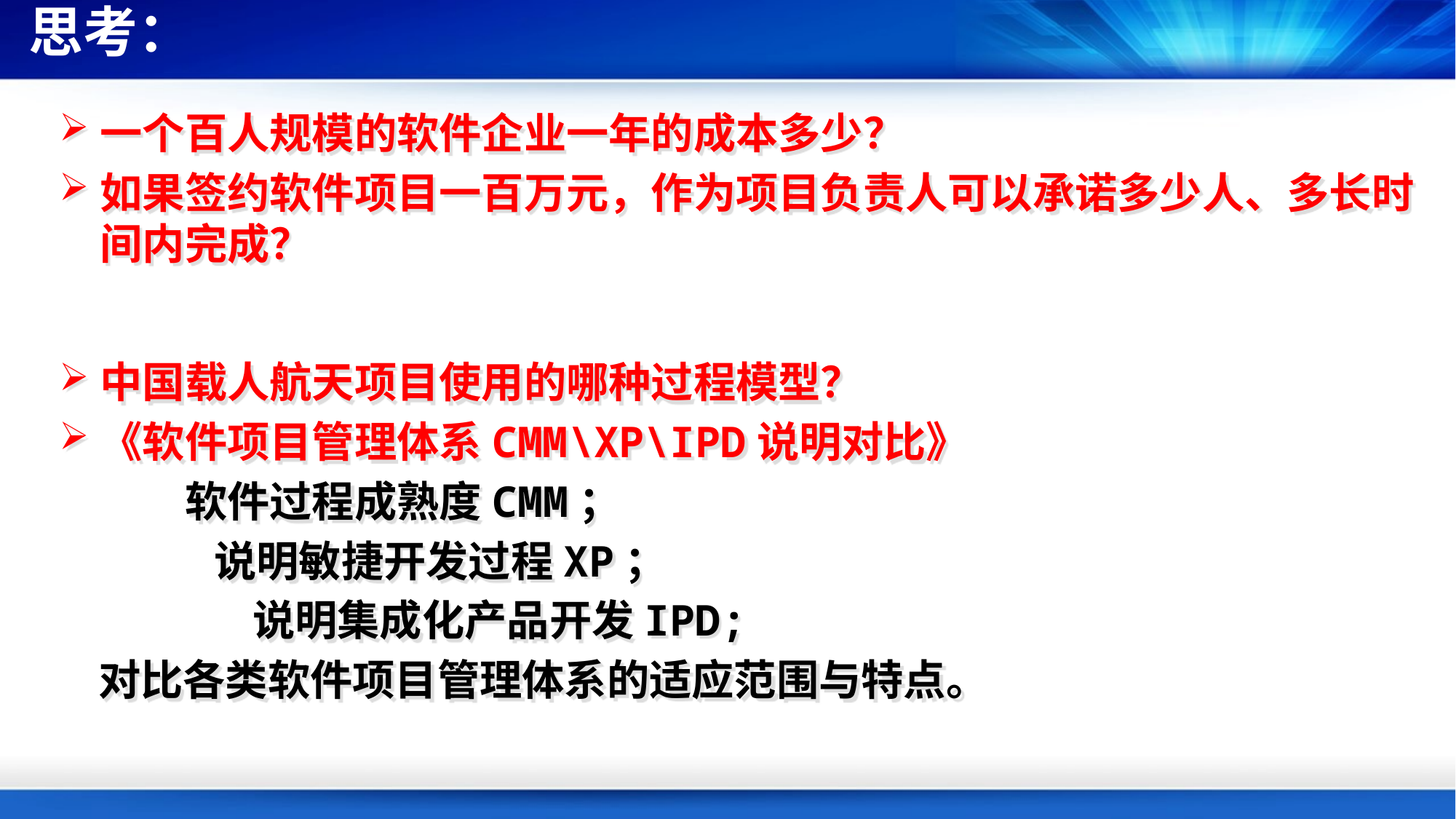

思考：
一个百人规模的软件企业一年的成本多少？
如果签约软件项目一百万元，作为项目负责人可以承诺多少人、多长时间内完成？

中国载人航天项目使用的哪种过程模型？
《软件项目管理体系CMM\XP\IPD说明对比》
            软件过程成熟度CMM；
               说明敏捷开发过程XP；
                   说明集成化产品开发IPD;
   对比各类软件项目管理体系的适应范围与特点。